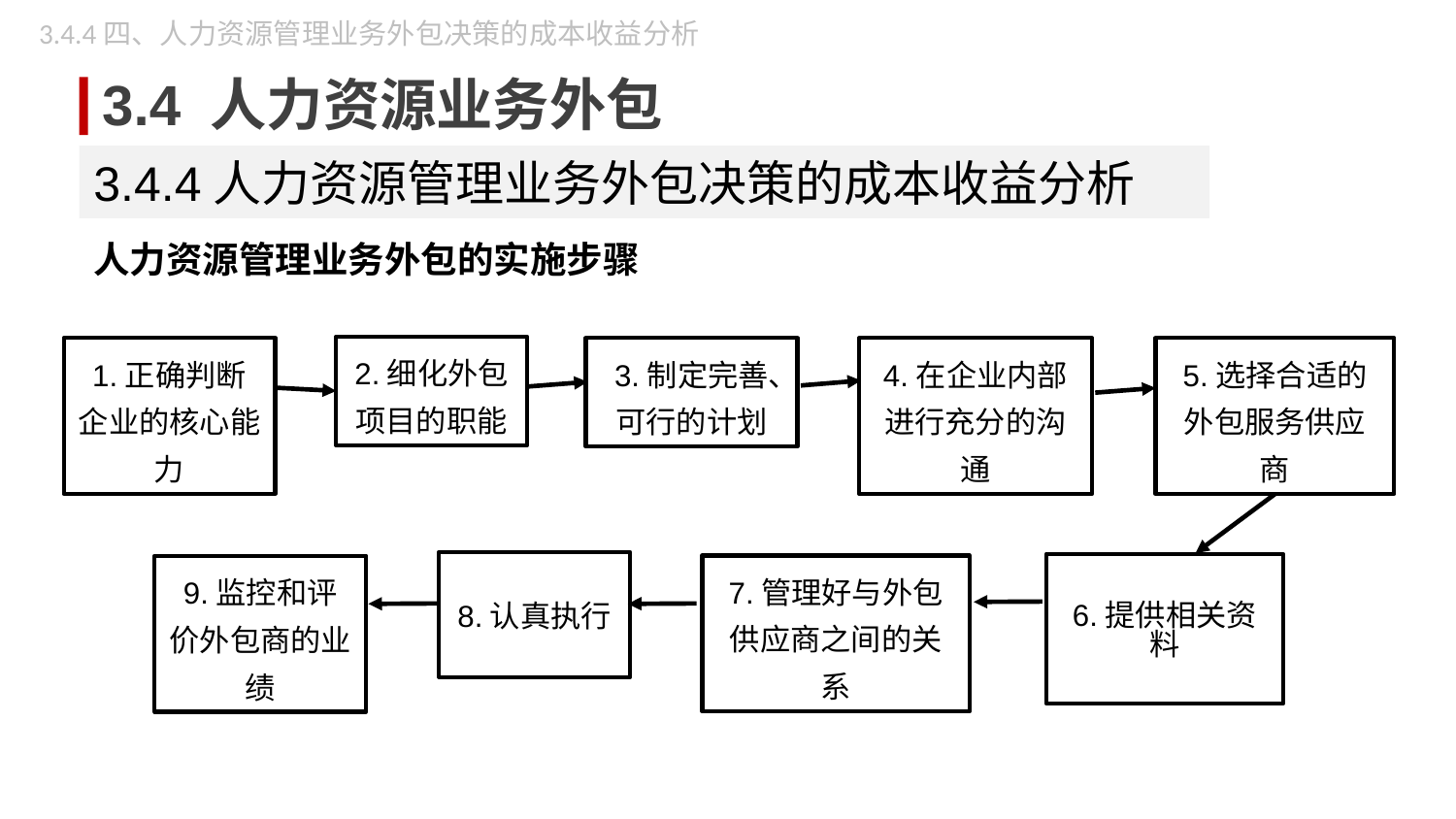

3.4.4四、人力资源管理业务外包决策的成本收益分析
3.4 人力资源业务外包
3.4.4人力资源管理业务外包决策的成本收益分析
人力资源管理业务外包的实施步骤
2.细化外包项目的职能
1.正确判断企业的核心能力
3.制定完善、可行的计划
4.在企业内部进行充分的沟通
5.选择合适的外包服务供应商

8.认真执行

6.提供相关资料

7.管理好与外包供应商之间的关系
9.监控和评价外包商的业绩